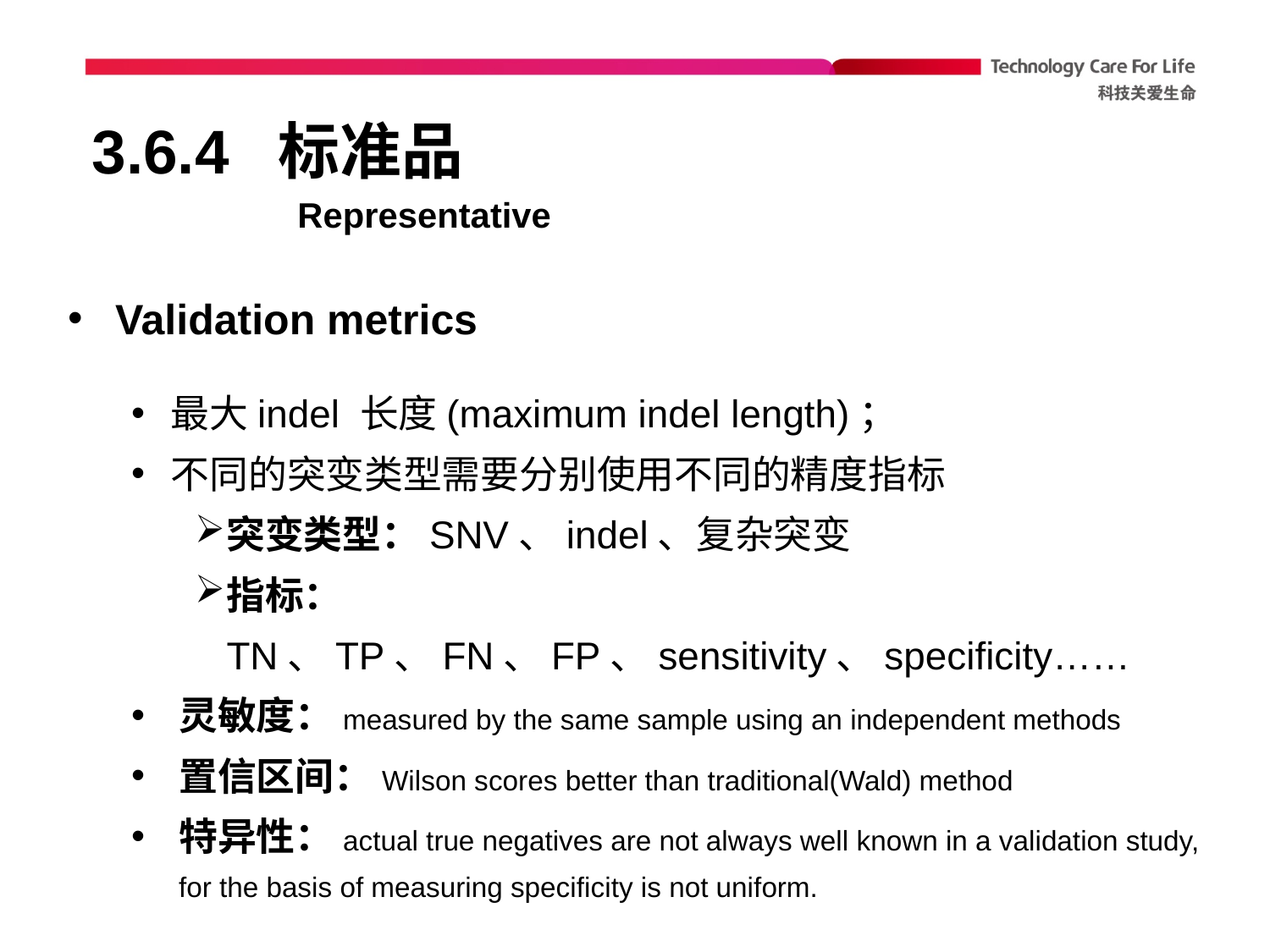

# 3.6.4  标准品
Representative
Validation metrics
最大indel 长度(maximum indel length)；
不同的突变类型需要分别使用不同的精度指标
突变类型：SNV、indel、复杂突变
指标：TN、TP、FN、FP、sensitivity、specificity……
灵敏度：measured by the same sample using an independent methods
置信区间：Wilson scores better than traditional(Wald) method
特异性：actual true negatives are not always well known in a validation study, for the basis of measuring specificity is not uniform.